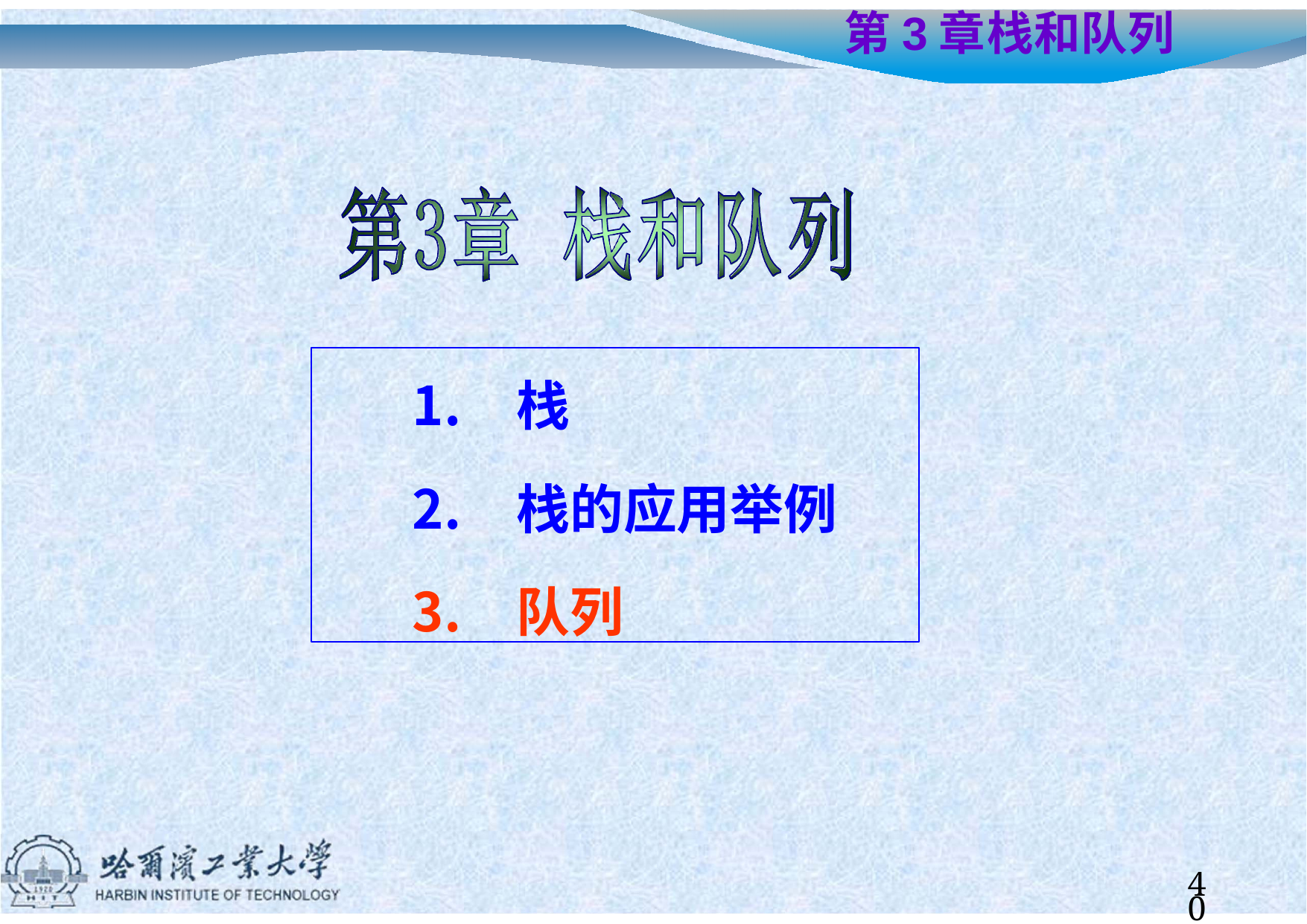

# 第3章	栈和队列

栈
栈的应用举例
队列

40